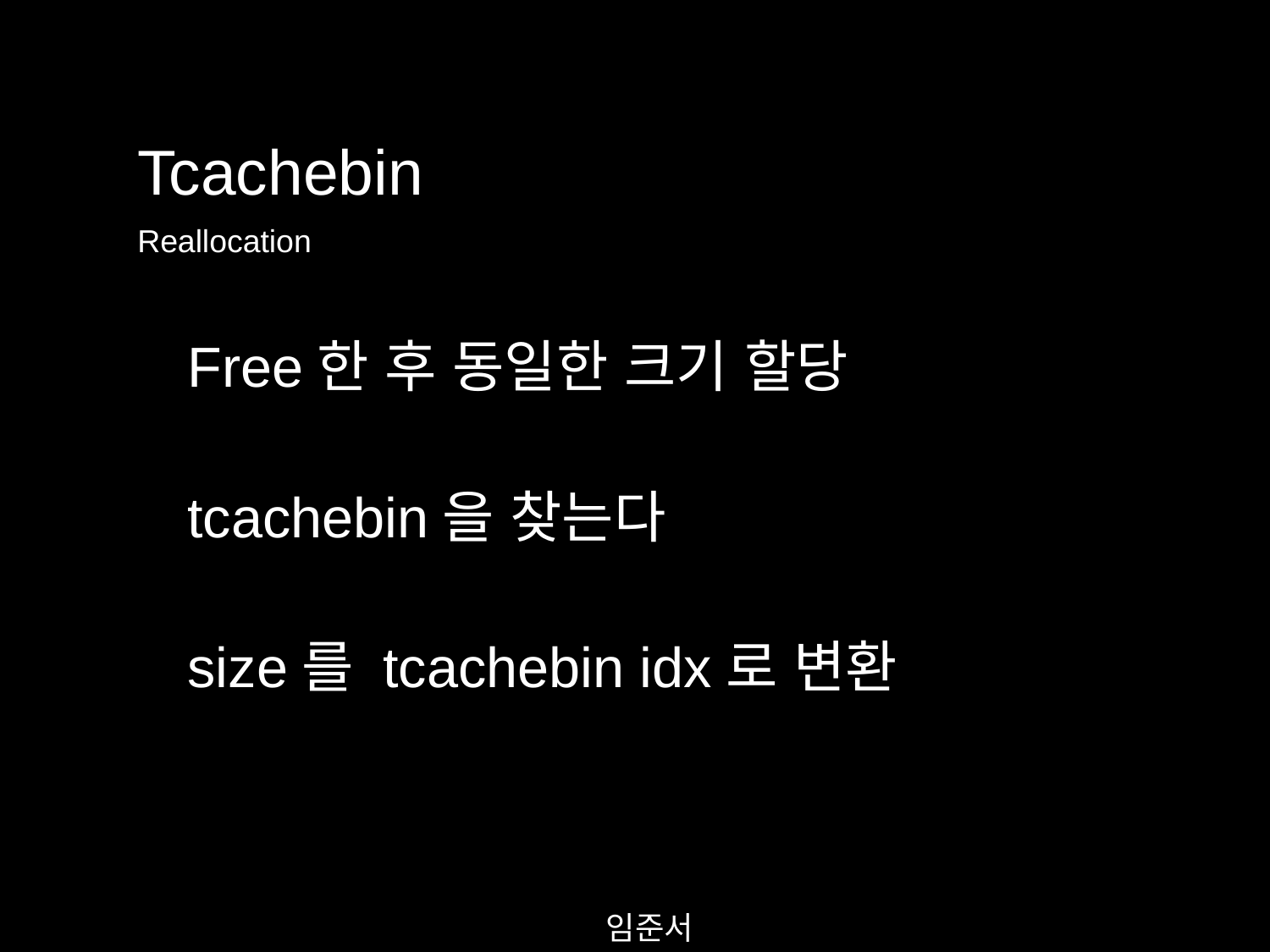

Tcachebin
Reallocation
Free한 후 동일한 크기 할당
tcachebin을 찾는다
size를 tcachebin idx로 변환